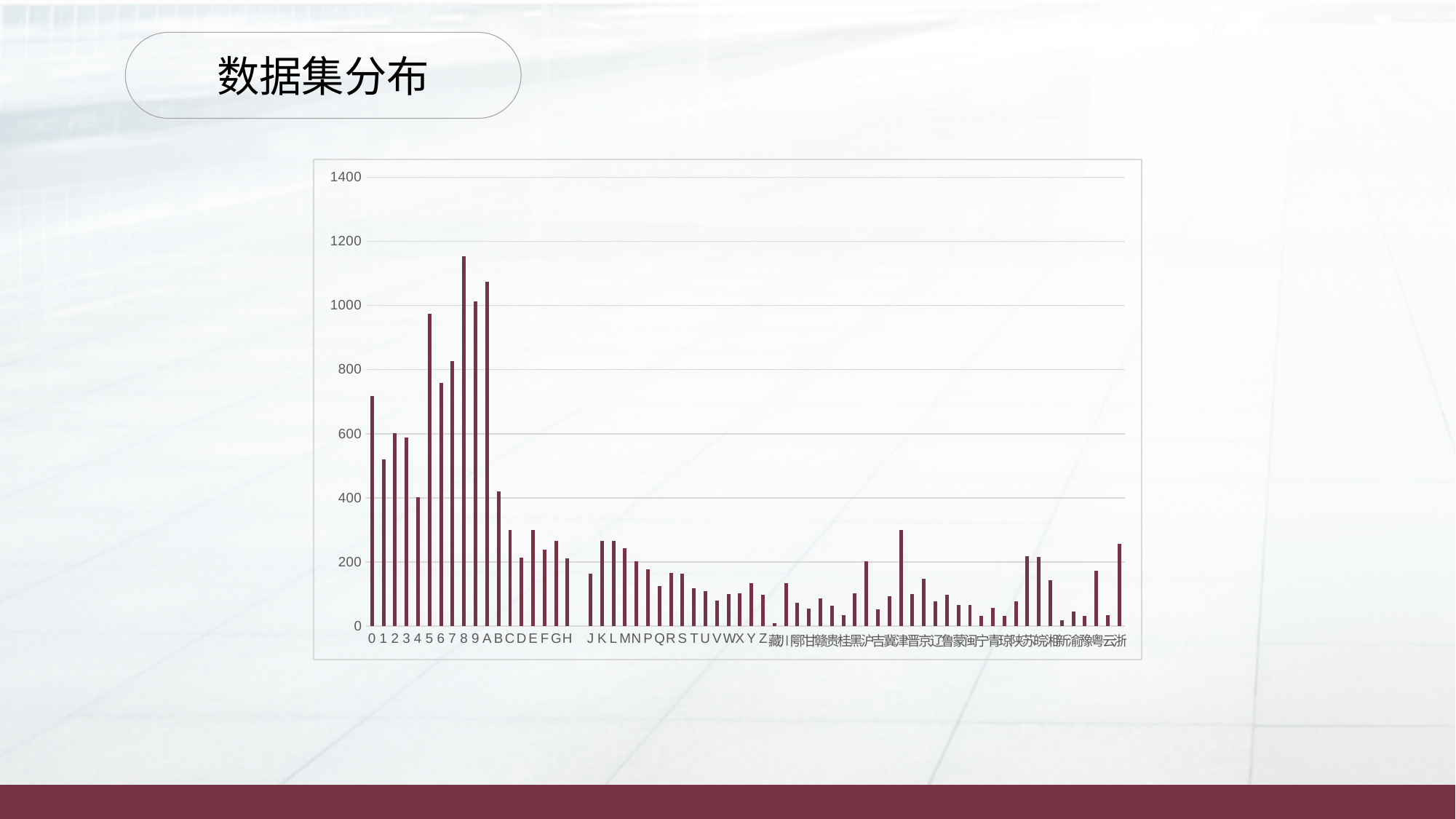

数据集分布

### Chart

| Category |
|---|

### Chart

| Category |  |
|---|---|
| 0 | 718.0 |
| 1 | 519.0 |
| 2 | 601.0 |
| 3 | 588.0 |
| 4 | 401.0 |
| 5 | 974.0 |
| 6 | 758.0 |
| 7 | 826.0 |
| 8 | 1154.0 |
| 9 | 1013.0 |
| A | 1073.0 |
| B | 420.0 |
| C | 300.0 |
| D | 213.0 |
| E | 299.0 |
| F | 238.0 |
| G | 266.0 |
| H | 211.0 |
|  | None |
| J | 164.0 |
| K | 266.0 |
| L | 265.0 |
| M | 243.0 |
| N | 203.0 |
| P | 178.0 |
| Q | 126.0 |
| R | 165.0 |
| S | 164.0 |
| T | 119.0 |
| U | 108.0 |
| V | 80.0 |
| W | 101.0 |
| X | 103.0 |
| Y | 134.0 |
| Z | 98.0 |
| 藏 | 9.0 |
| 川 | 134.0 |
| 鄂 | 73.0 |
| 甘 | 55.0 |
| 赣 | 87.0 |
| 贵 | 63.0 |
| 桂 | 33.0 |
| 黑 | 103.0 |
| 沪 | 203.0 |
| 吉 | 53.0 |
| 冀 | 93.0 |
| 津 | 299.0 |
| 晋 | 99.0 |
| 京 | 147.0 |
| 辽 | 77.0 |
| 鲁 | 98.0 |
| 蒙 | 66.0 |
| 闽 | 67.0 |
| 宁 | 32.0 |
| 青 | 57.0 |
| 琼 | 31.0 |
| 陕 | 78.0 |
| 苏 | 219.0 |
| 皖 | 215.0 |
| 湘 | 144.0 |
| 新 | 19.0 |
| 渝 | 45.0 |
| 豫 | 31.0 |
| 粤 | 172.0 |
| 云 | 35.0 |
| 浙 | 257.0 |